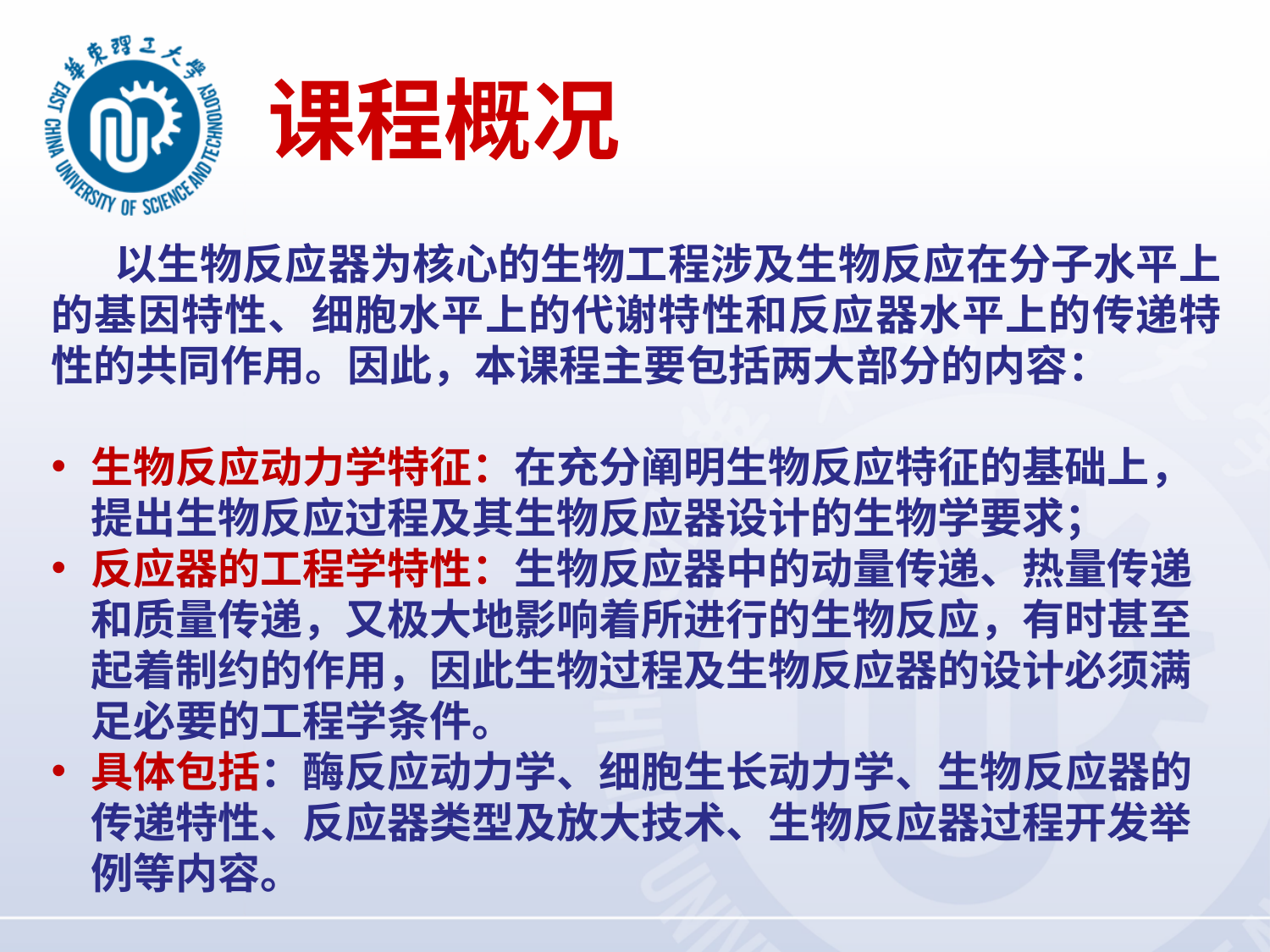

课程概况
以生物反应器为核心的生物工程涉及生物反应在分子水平上的基因特性、细胞水平上的代谢特性和反应器水平上的传递特性的共同作用。因此，本课程主要包括两大部分的内容：

生物反应动力学特征：在充分阐明生物反应特征的基础上，提出生物反应过程及其生物反应器设计的生物学要求；
反应器的工程学特性：生物反应器中的动量传递、热量传递和质量传递，又极大地影响着所进行的生物反应，有时甚至起着制约的作用，因此生物过程及生物反应器的设计必须满足必要的工程学条件。
具体包括：酶反应动力学、细胞生长动力学、生物反应器的传递特性、反应器类型及放大技术、生物反应器过程开发举例等内容。